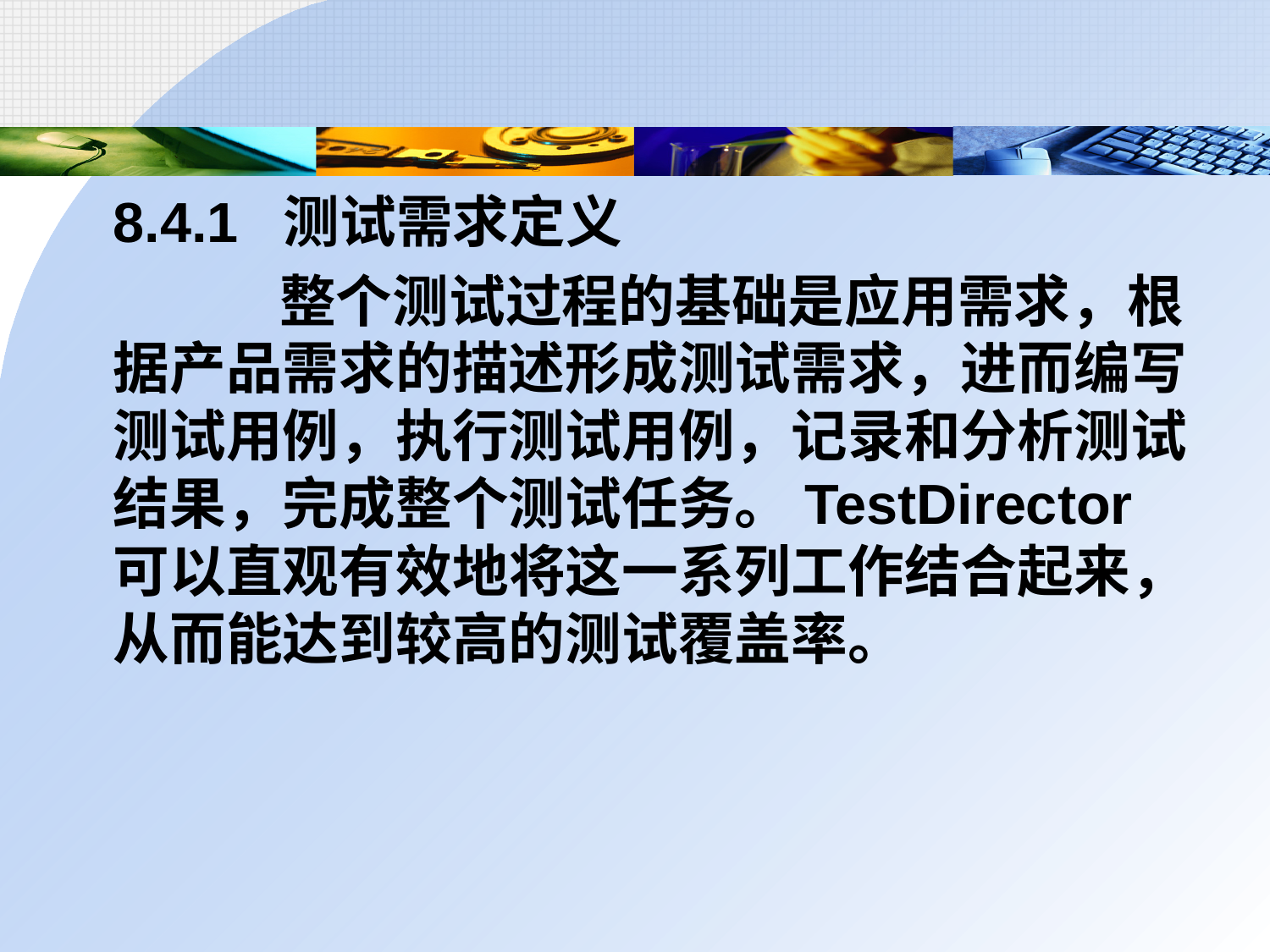

8.4.1  测试需求定义
		  整个测试过程的基础是应用需求，根据产品需求的描述形成测试需求，进而编写测试用例，执行测试用例，记录和分析测试结果，完成整个测试任务。TestDirector可以直观有效地将这一系列工作结合起来，从而能达到较高的测试覆盖率。